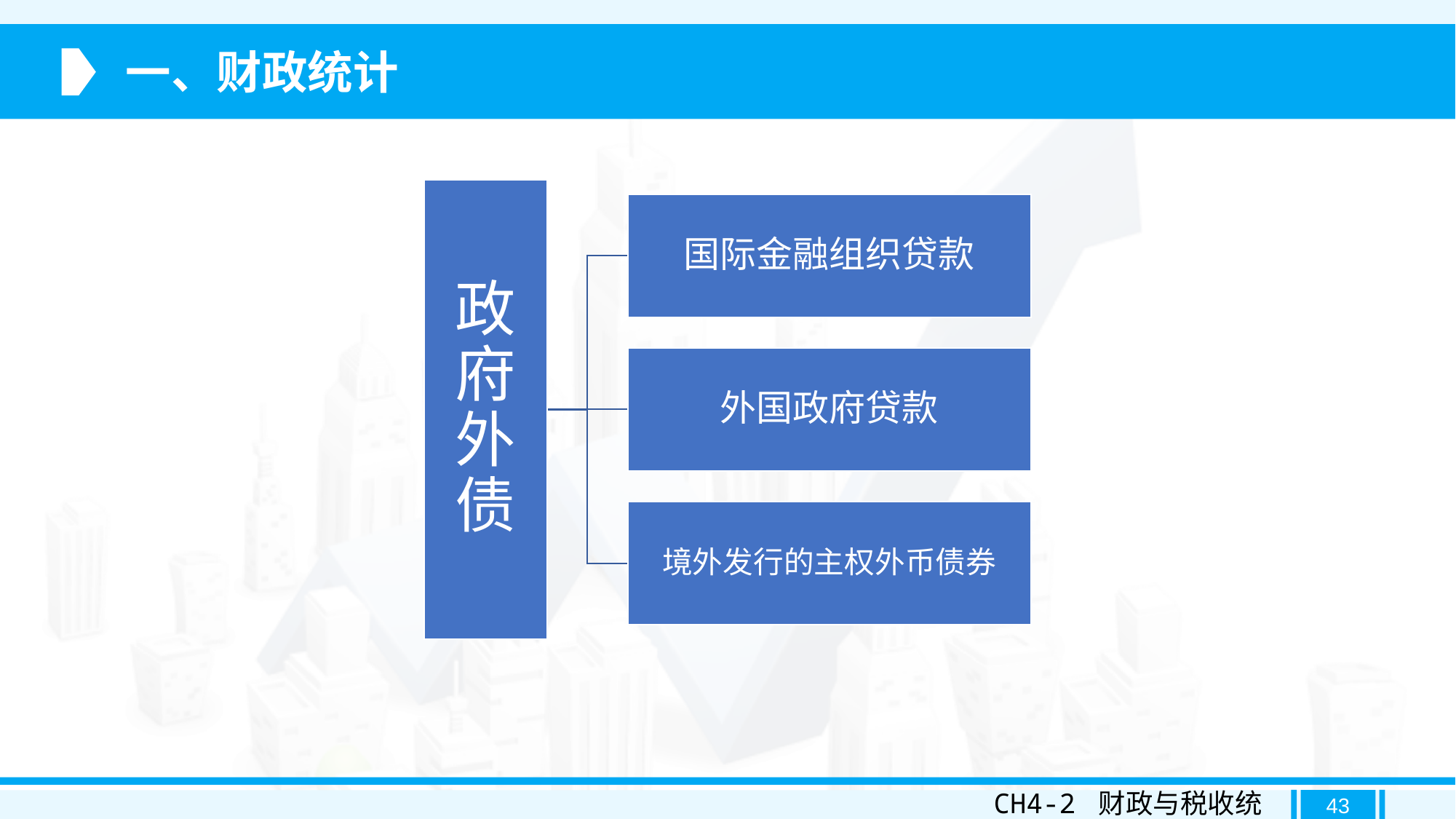

一、财政统计

政府外债
国际金融组织贷款
外国政府贷款
境外发行的主权外币债券
CH4-2 财政与税收统计
43